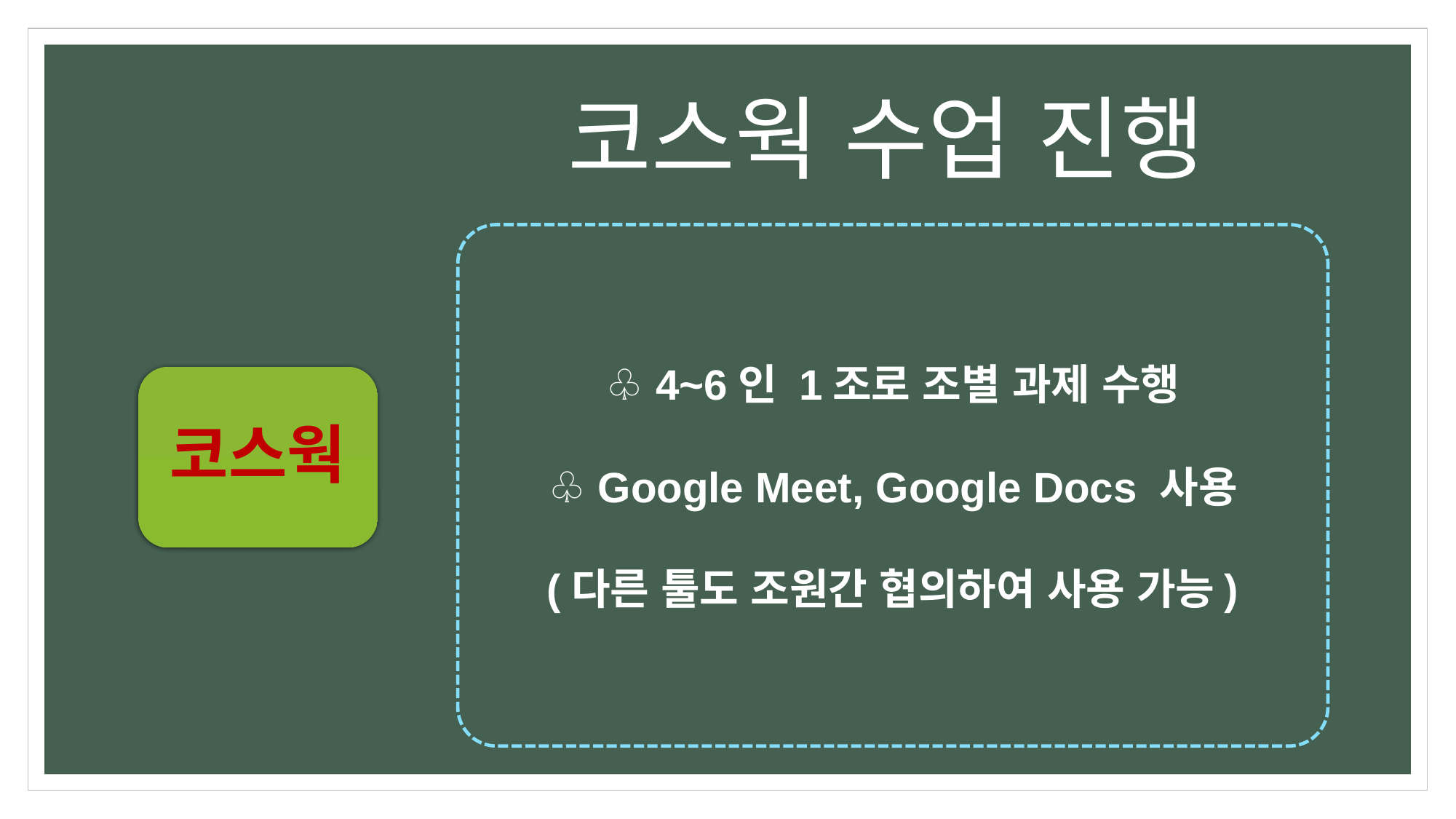

# 코스웍 수업 진행
♧ 4~6인 1조로 조별 과제 수행

♧ Google Meet, Google Docs 사용

(다른 툴도 조원간 협의하여 사용 가능)

코스웍